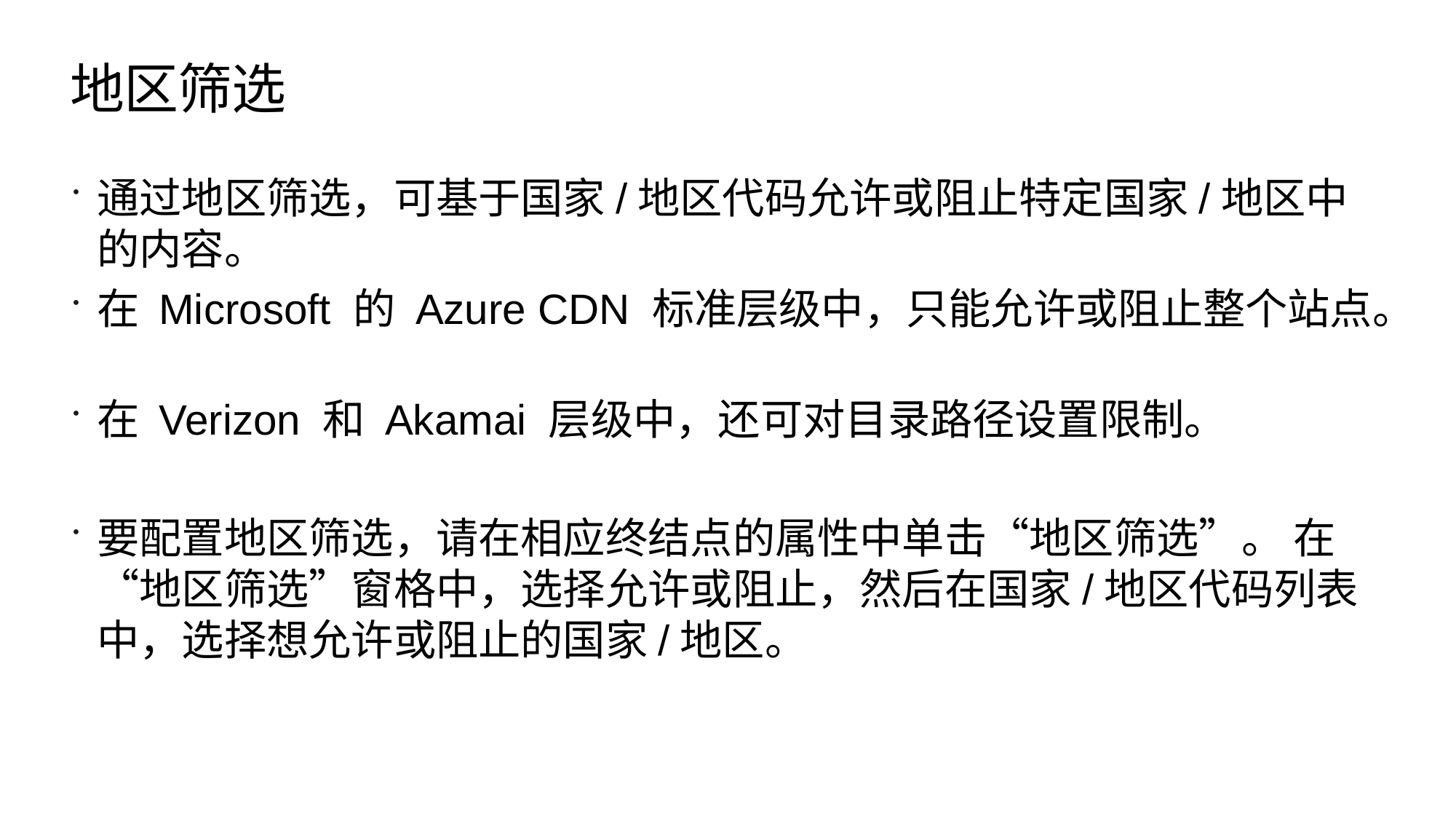

# 地区筛选
通过地区筛选，可基于国家/地区代码允许或阻止特定国家/地区中的内容。
在 Microsoft 的 Azure CDN 标准层级中，只能允许或阻止整个站点。
在 Verizon 和 Akamai 层级中，还可对目录路径设置限制。

要配置地区筛选，请在相应终结点的属性中单击“地区筛选”。 在“地区筛选”窗格中，选择允许或阻止，然后在国家/地区代码列表中，选择想允许或阻止的国家/地区。